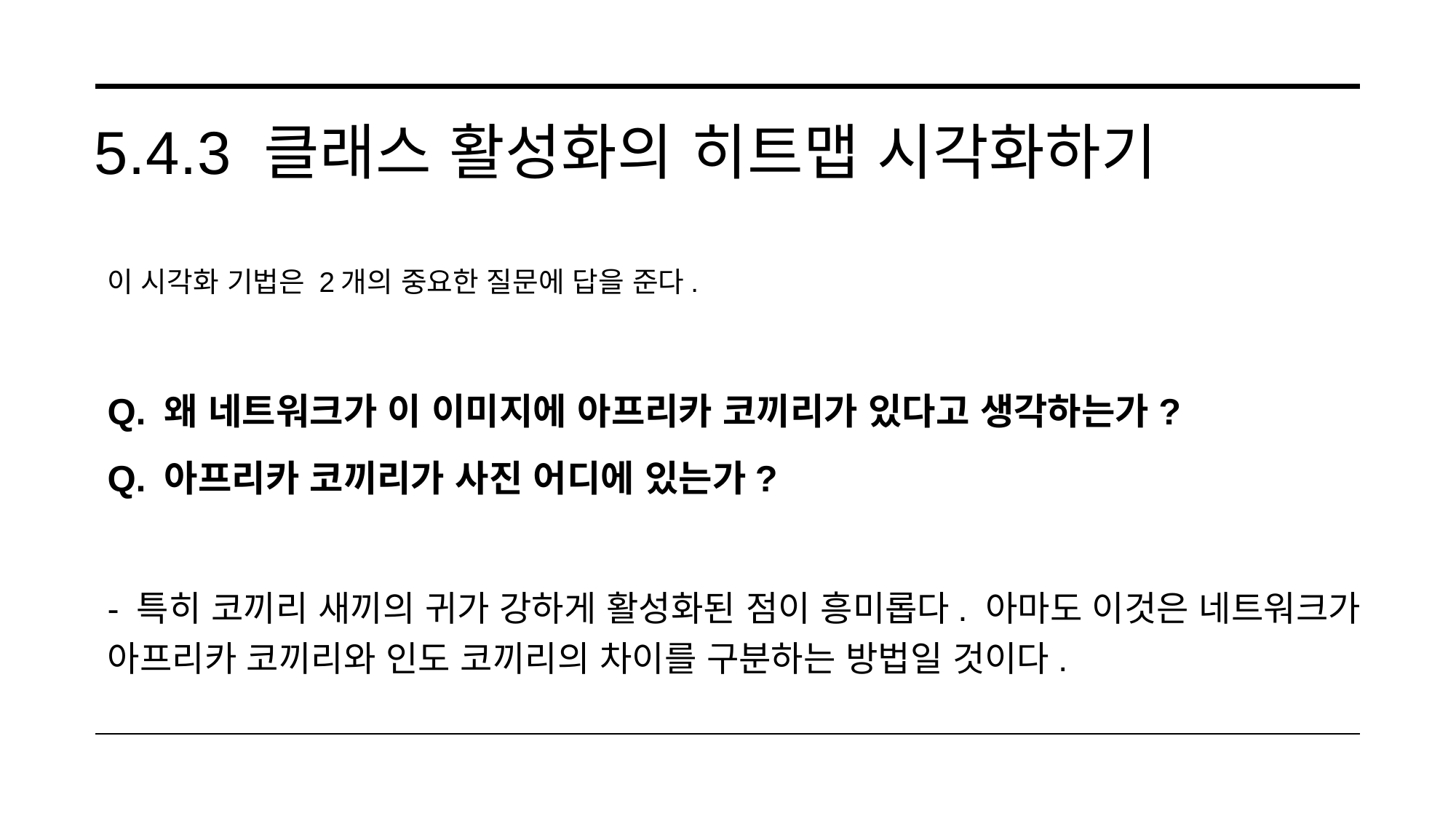

# 5.4.3 클래스 활성화의 히트맵 시각화하기
이 시각화 기법은 2개의 중요한 질문에 답을 준다.

Q. 왜 네트워크가 이 이미지에 아프리카 코끼리가 있다고 생각하는가?
Q. 아프리카 코끼리가 사진 어디에 있는가?

- 특히 코끼리 새끼의 귀가 강하게 활성화된 점이 흥미롭다. 아마도 이것은 네트워크가 아프리카 코끼리와 인도 코끼리의 차이를 구분하는 방법일 것이다.